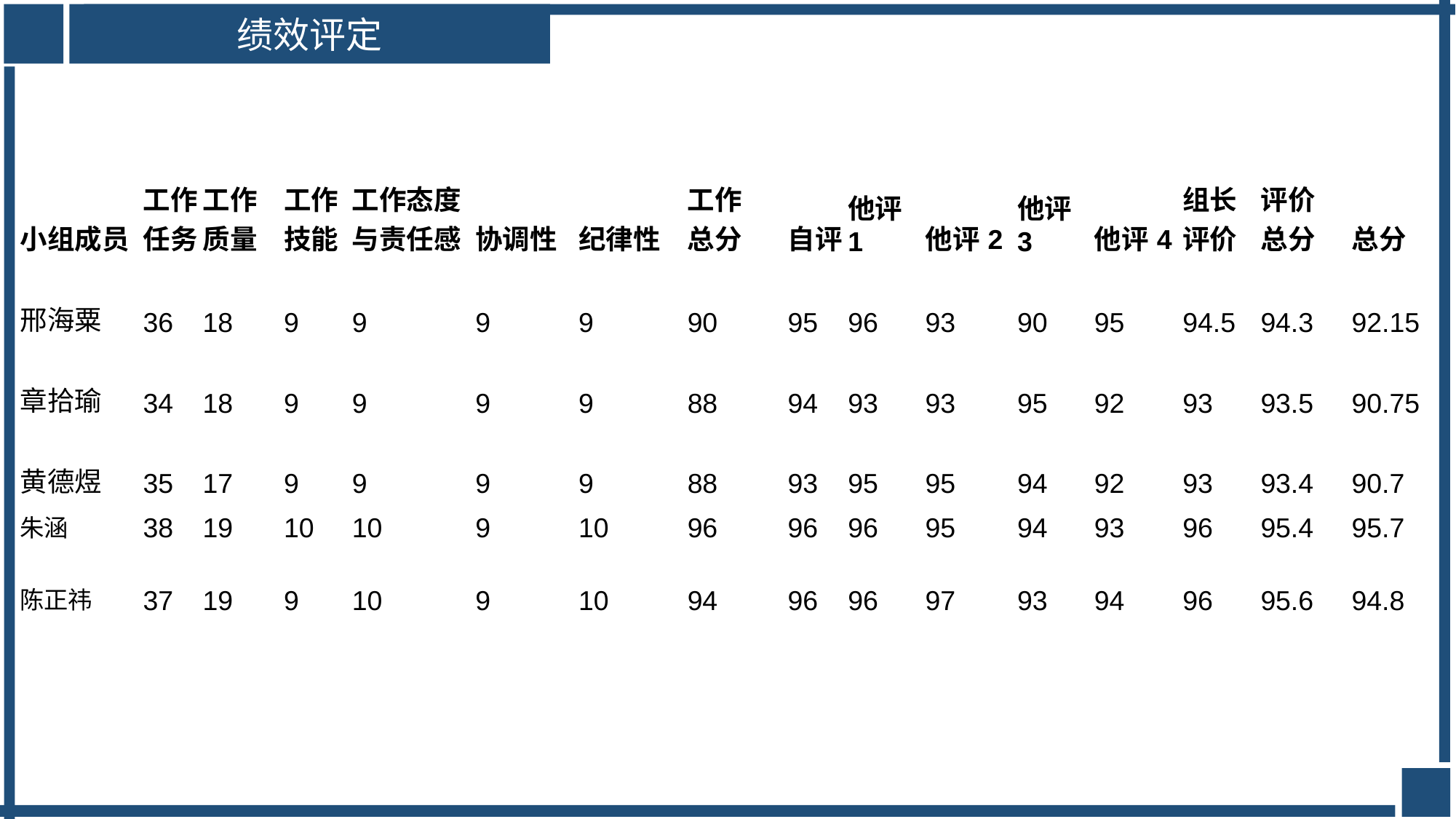

绩效评定

| 小组成员 | 工作任务 | 工作质量 | 工作技能 | 工作态度与责任感 | 协调性 | 纪律性 | 工作总分 |  | 自评 | 他评1 | 他评2 | 他评3 | 他评4 | 组长评价 | 评价总分 |  | 总分 |
| --- | --- | --- | --- | --- | --- | --- | --- | --- | --- | --- | --- | --- | --- | --- | --- | --- | --- |
| 邢海粟 | 36 | 18 | 9 | 9 | 9 | 9 | 90 |  | 95 | 96 | 93 | 90 | 95 | 94.5 | 94.3 |  | 92.15 |
| 章拾瑜 | 34 | 18 | 9 | 9 | 9 | 9 | 88 |  | 94 | 93 | 93 | 95 | 92 | 93 | 93.5 |  | 90.75 |
| 黄德煜 | 35 | 17 | 9 | 9 | 9 | 9 | 88 |  | 93 | 95 | 95 | 94 | 92 | 93 | 93.4 |  | 90.7 |
| 朱涵 | 38 | 19 | 10 | 10 | 9 | 10 | 96 |  | 96 | 96 | 95 | 94 | 93 | 96 | 95.4 |  | 95.7 |
| 陈正祎 | 37 | 19 | 9 | 10 | 9 | 10 | 94 |  | 96 | 96 | 97 | 93 | 94 | 96 | 95.6 |  | 94.8 |